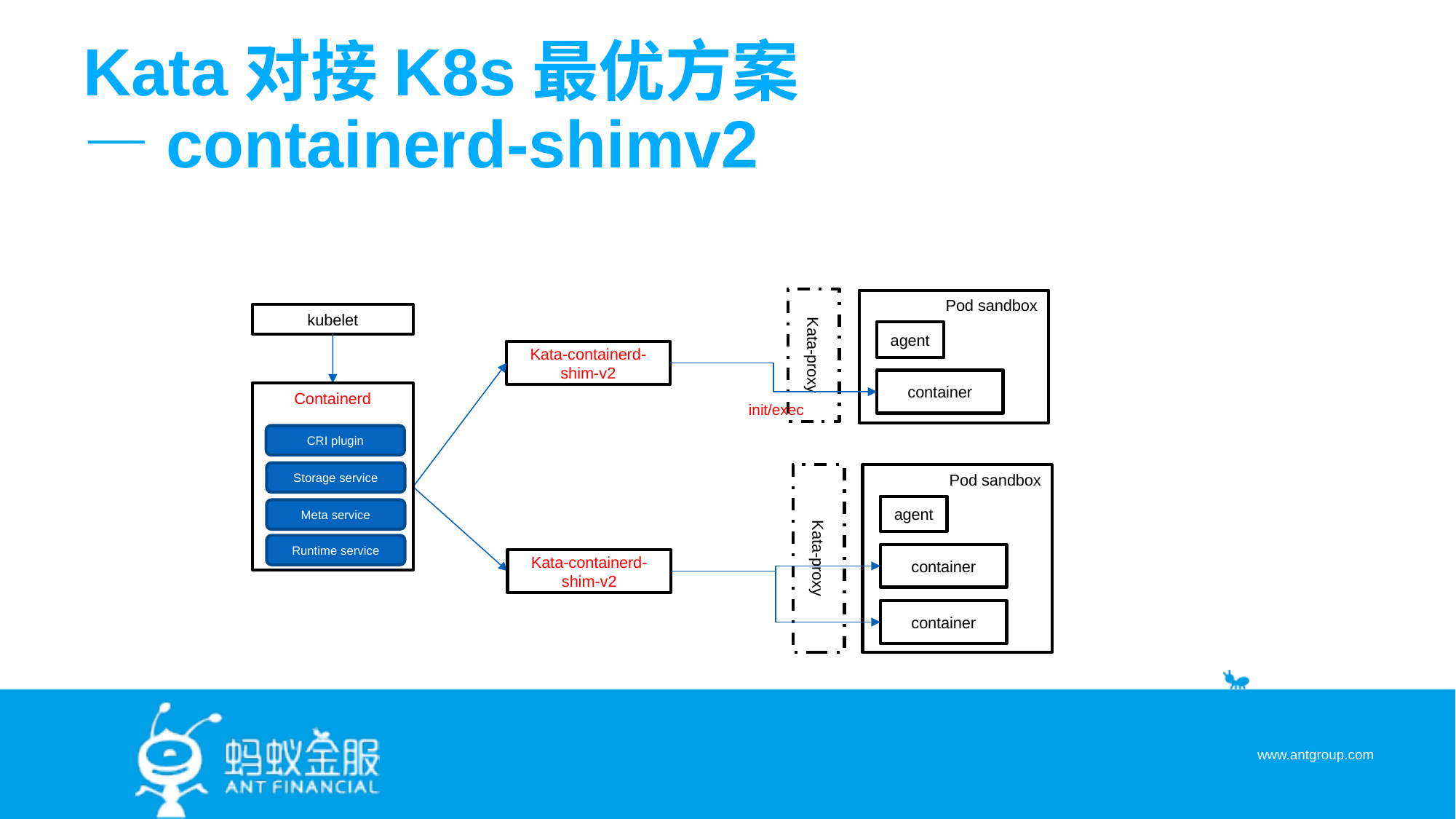

# Kata对接K8s最优方案 —containerd-shimv2
Kata-proxy
Pod sandbox
kubelet
agent
Kata-containerd-shim-v2
container
Containerd
init/exec
CRI plugin
Storage service
Kata-proxy
Pod sandbox
agent
Meta service
Runtime service
container
Kata-containerd-shim-v2
container